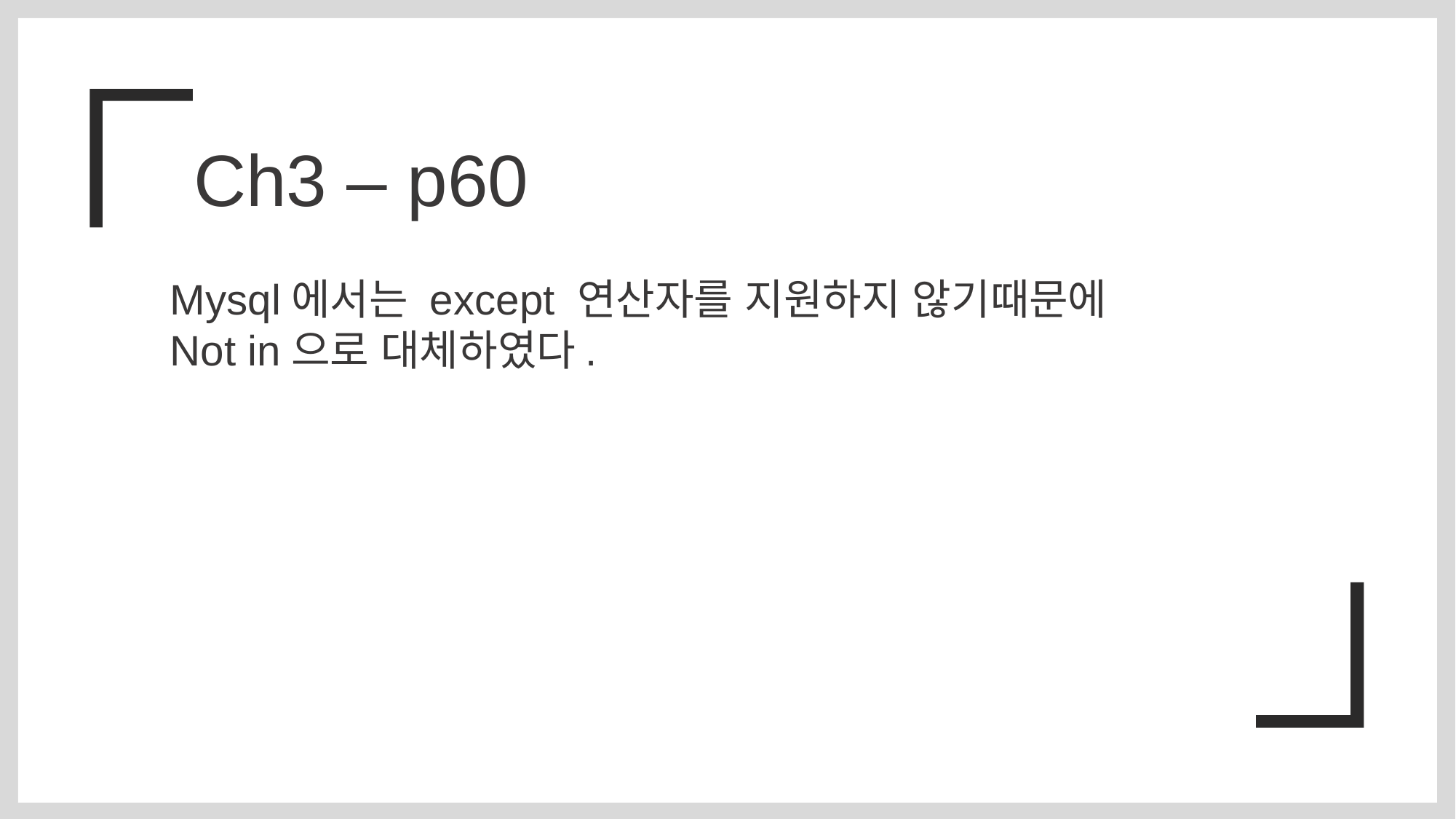

Ch3 – p60
Mysql에서는 except 연산자를 지원하지 않기때문에
Not in으로 대체하였다.